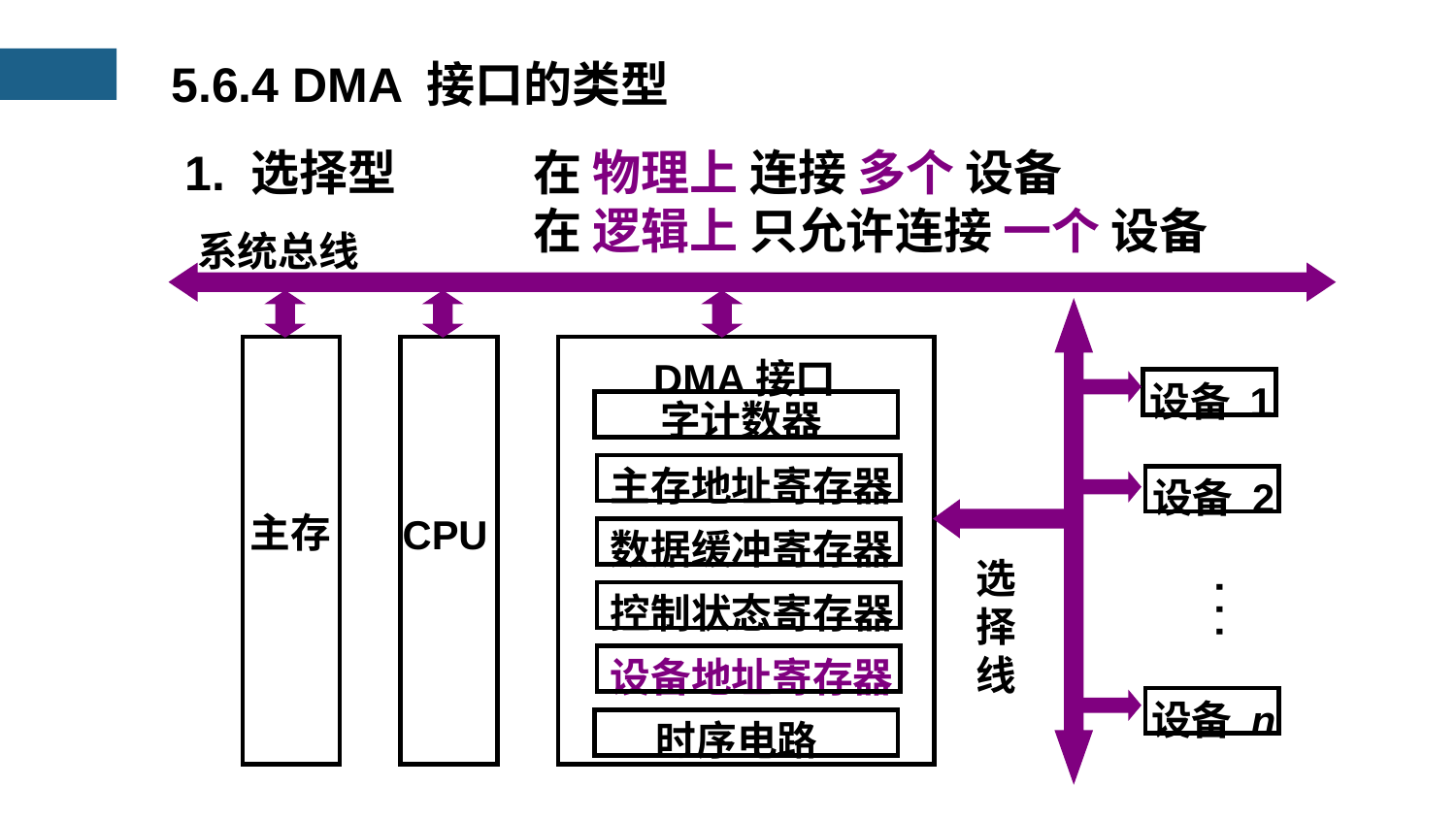

5.6.4 DMA 接口的类型
1. 选择型
在 物理上 连接 多个 设备
在 逻辑上 只允许连接 一个 设备
系统总线

DMA接口
设备 1

字计数器

主存地址寄存器

设备 2

主存

CPU
数据缓冲寄存器

选
择
线
. . .
控制状态寄存器

设备地址寄存器

设备 n

时序电路